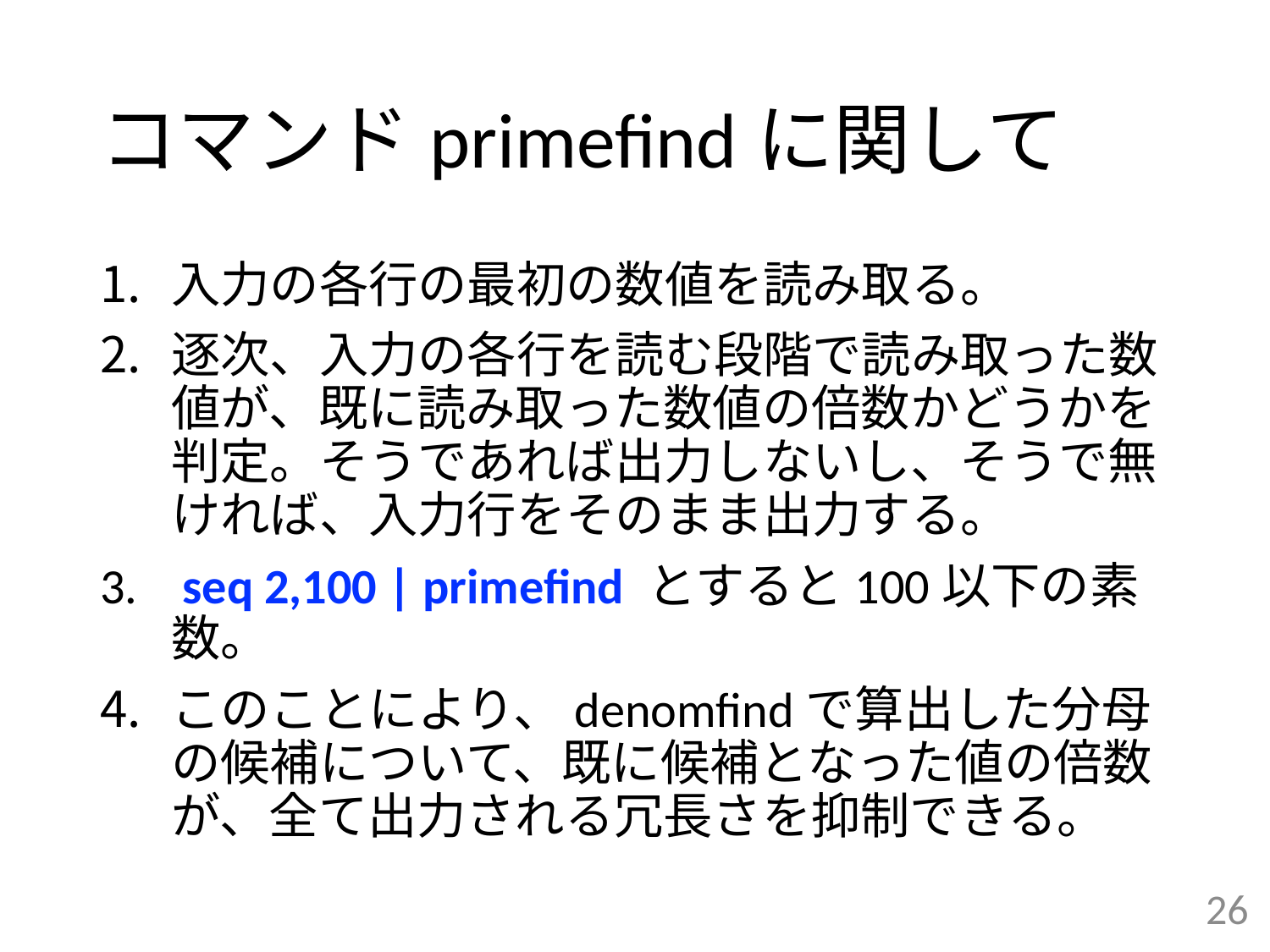

# コマンドprimefindに関して
入力の各行の最初の数値を読み取る。
逐次、入力の各行を読む段階で読み取った数値が、既に読み取った数値の倍数かどうかを判定。そうであれば出力しないし、そうで無ければ、入力行をそのまま出力する。
 seq 2,100 | primefind とすると100以下の素数。
このことにより、denomfindで算出した分母の候補について、既に候補となった値の倍数が、全て出力される冗長さを抑制できる。

26